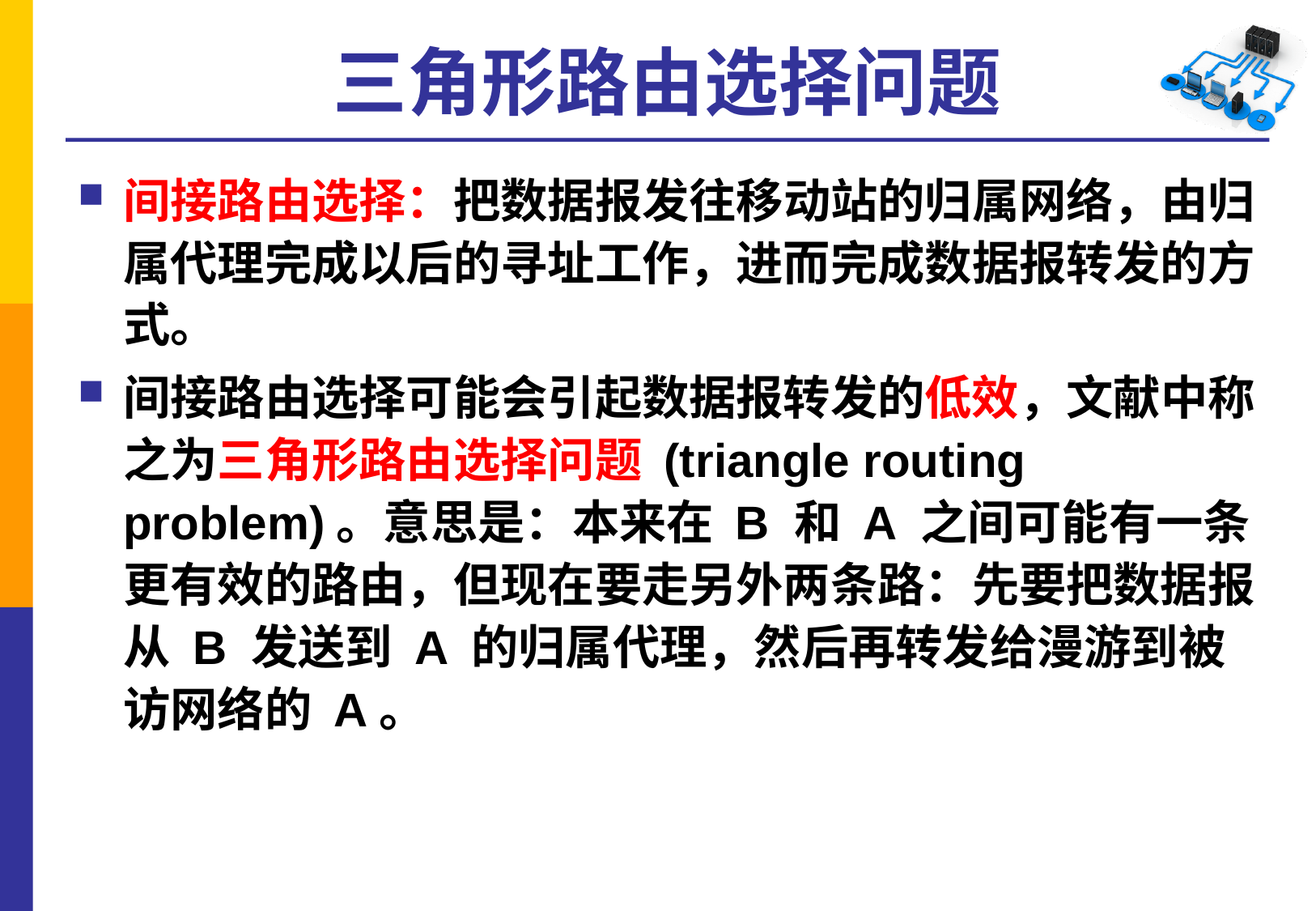

# 三角形路由选择问题
间接路由选择：把数据报发往移动站的归属网络，由归属代理完成以后的寻址工作，进而完成数据报转发的方式。
间接路由选择可能会引起数据报转发的低效，文献中称之为三角形路由选择问题 (triangle routing problem)。意思是：本来在 B 和 A 之间可能有一条更有效的路由，但现在要走另外两条路：先要把数据报从 B 发送到 A 的归属代理，然后再转发给漫游到被访网络的 A。